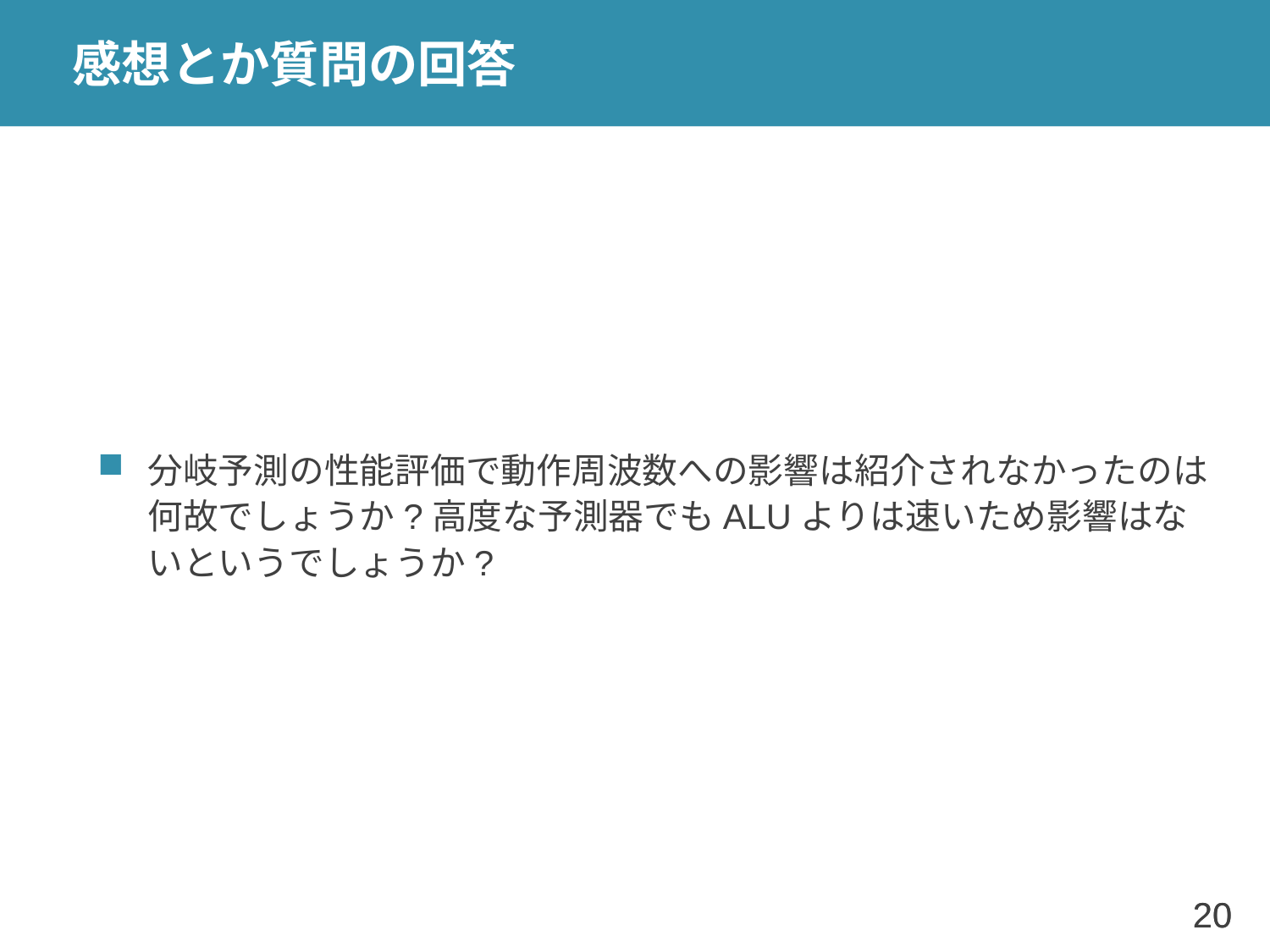

# 感想とか質問の回答
分岐予測の性能評価で動作周波数への影響は紹介されなかったのは何故でしょうか?高度な予測器でもALUよりは速いため影響はないというでしょうか?